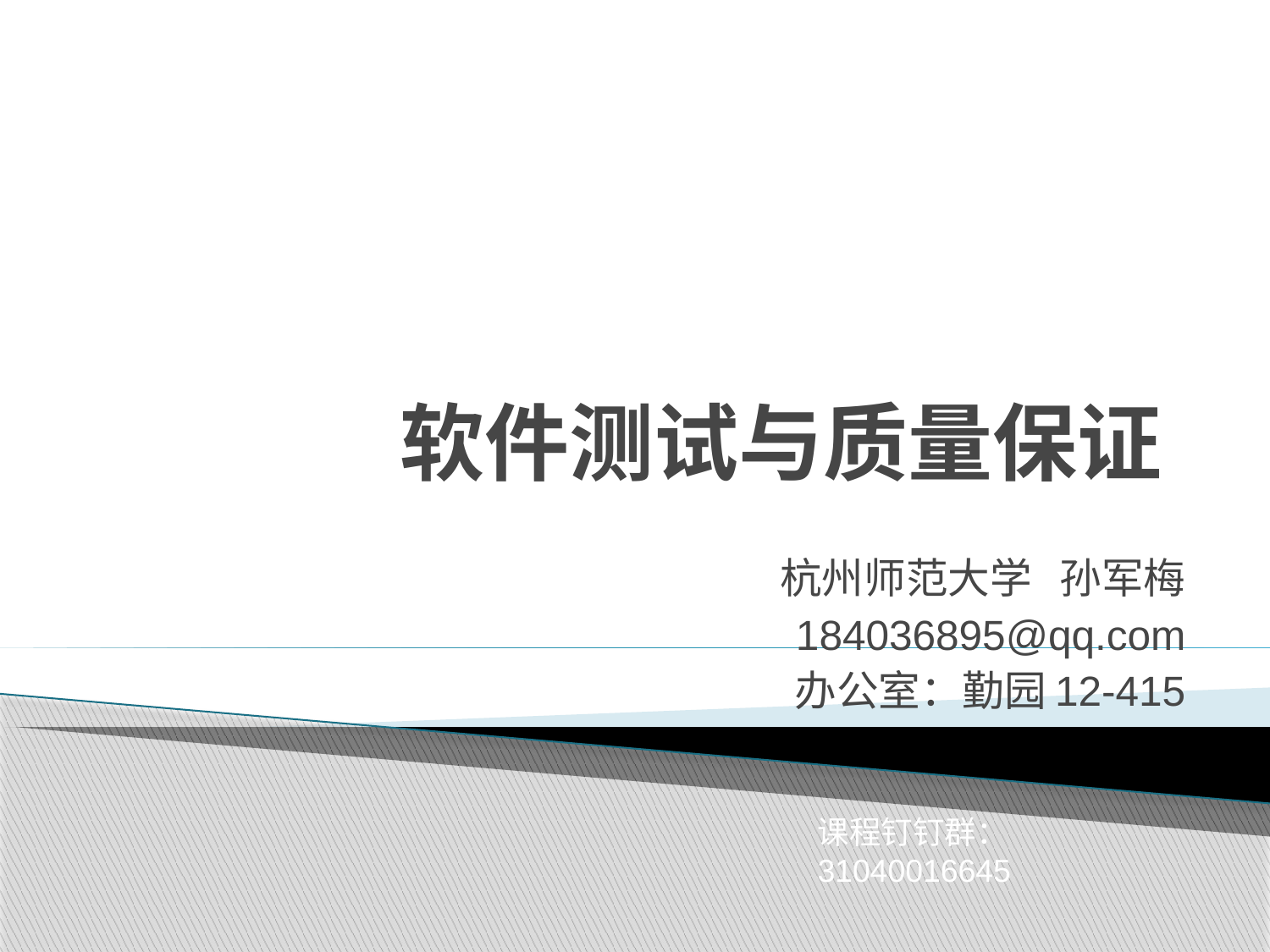

# 软件测试与质量保证
杭州师范大学   孙军梅
184036895@qq.com
办公室：勤园12-415

课程钉钉群：31040016645